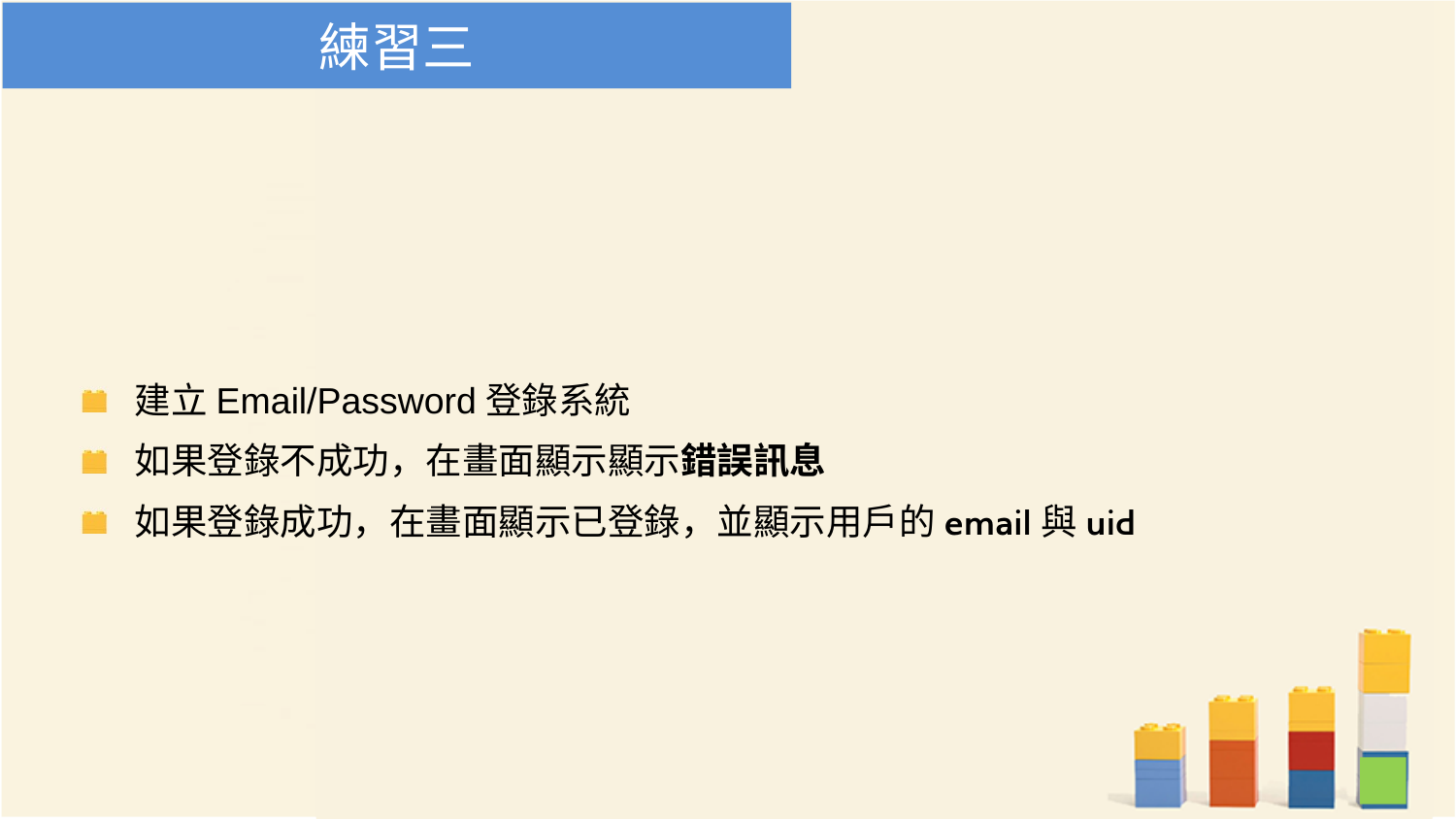

# 練習三
建立Email/Password登錄系統
如果登錄不成功，在畫面顯示顯示錯誤訊息
如果登錄成功，在畫面顯示已登錄，並顯示用戶的email與uid
58